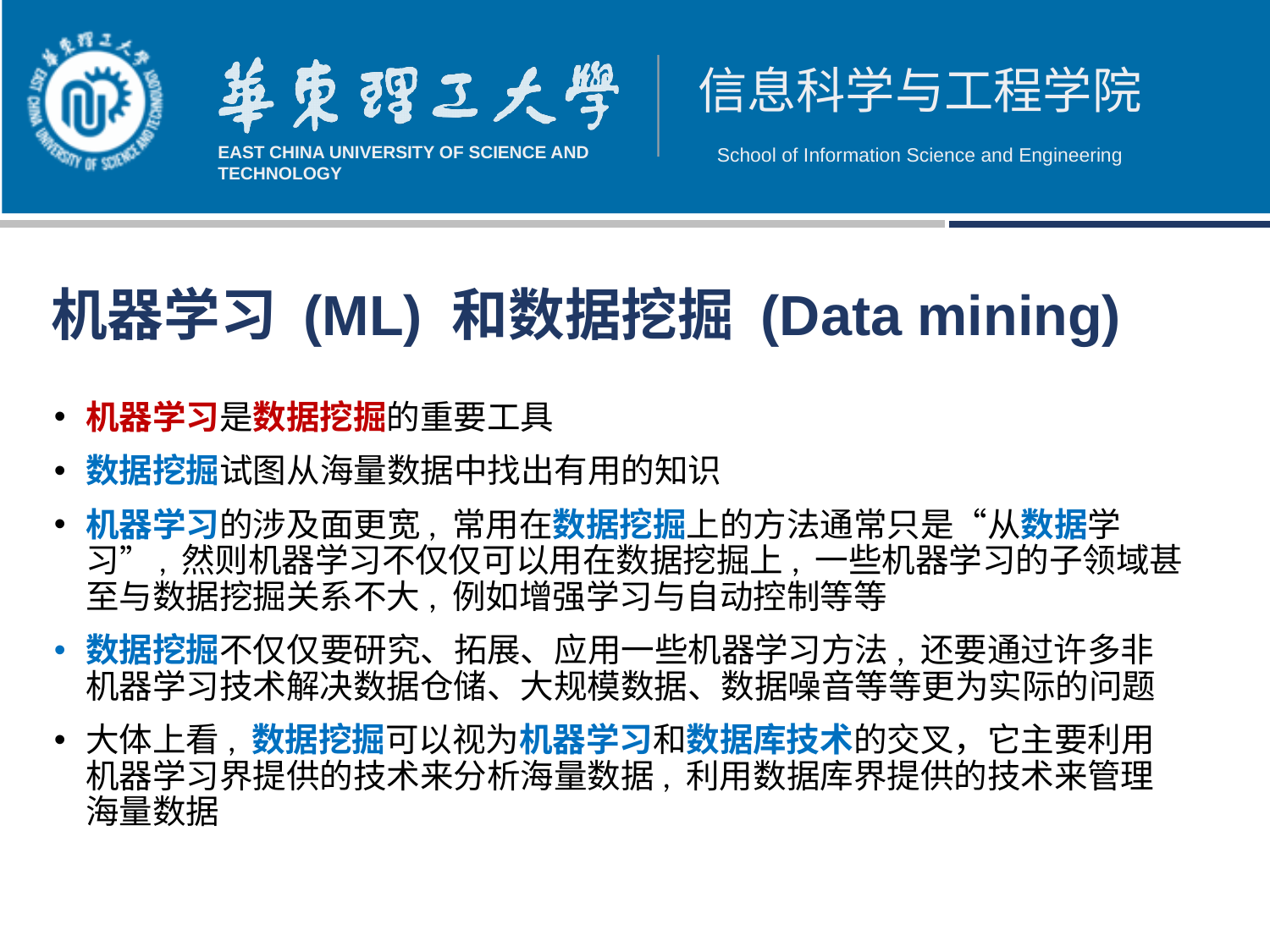

机器学习 (ML) 和数据挖掘 (Data mining)
机器学习是数据挖掘的重要工具
数据挖掘试图从海量数据中找出有用的知识
机器学习的涉及面更宽, 常用在数据挖掘上的方法通常只是“从数据学习”, 然则机器学习不仅仅可以用在数据挖掘上, 一些机器学习的子领域甚至与数据挖掘关系不大, 例如增强学习与自动控制等等
数据挖掘不仅仅要研究、拓展、应用一些机器学习方法, 还要通过许多非机器学习技术解决数据仓储、大规模数据、数据噪音等等更为实际的问题
大体上看, 数据挖掘可以视为机器学习和数据库技术的交叉，它主要利用机器学习界提供的技术来分析海量数据, 利用数据库界提供的技术来管理海量数据
28